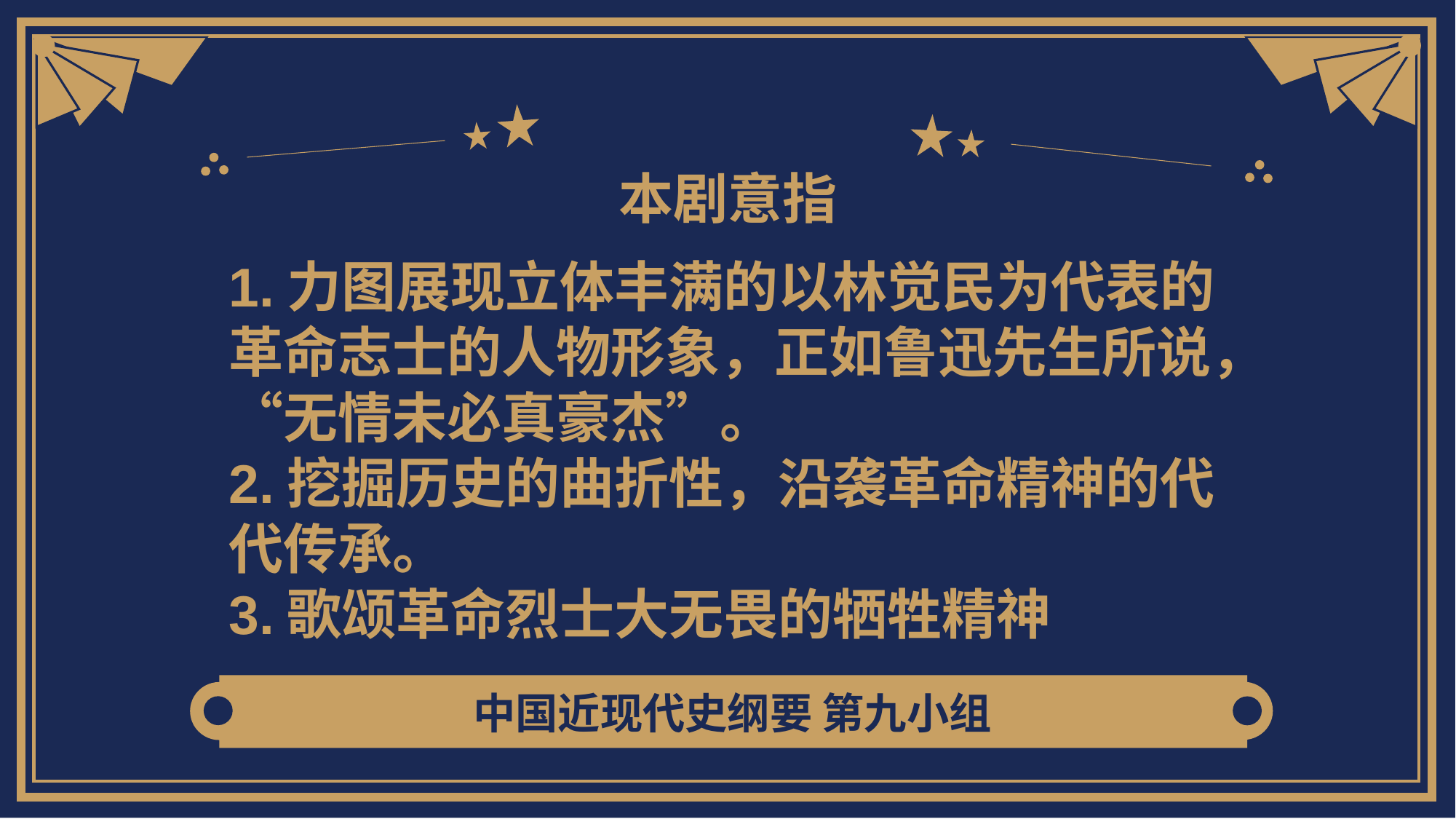

本剧意指
1.力图展现立体丰满的以林觉民为代表的革命志士的人物形象，正如鲁迅先生所说，“无情未必真豪杰”。
2.挖掘历史的曲折性，沿袭革命精神的代代传承。
3.歌颂革命烈士大无畏的牺牲精神

中国近现代史纲要 第九小组